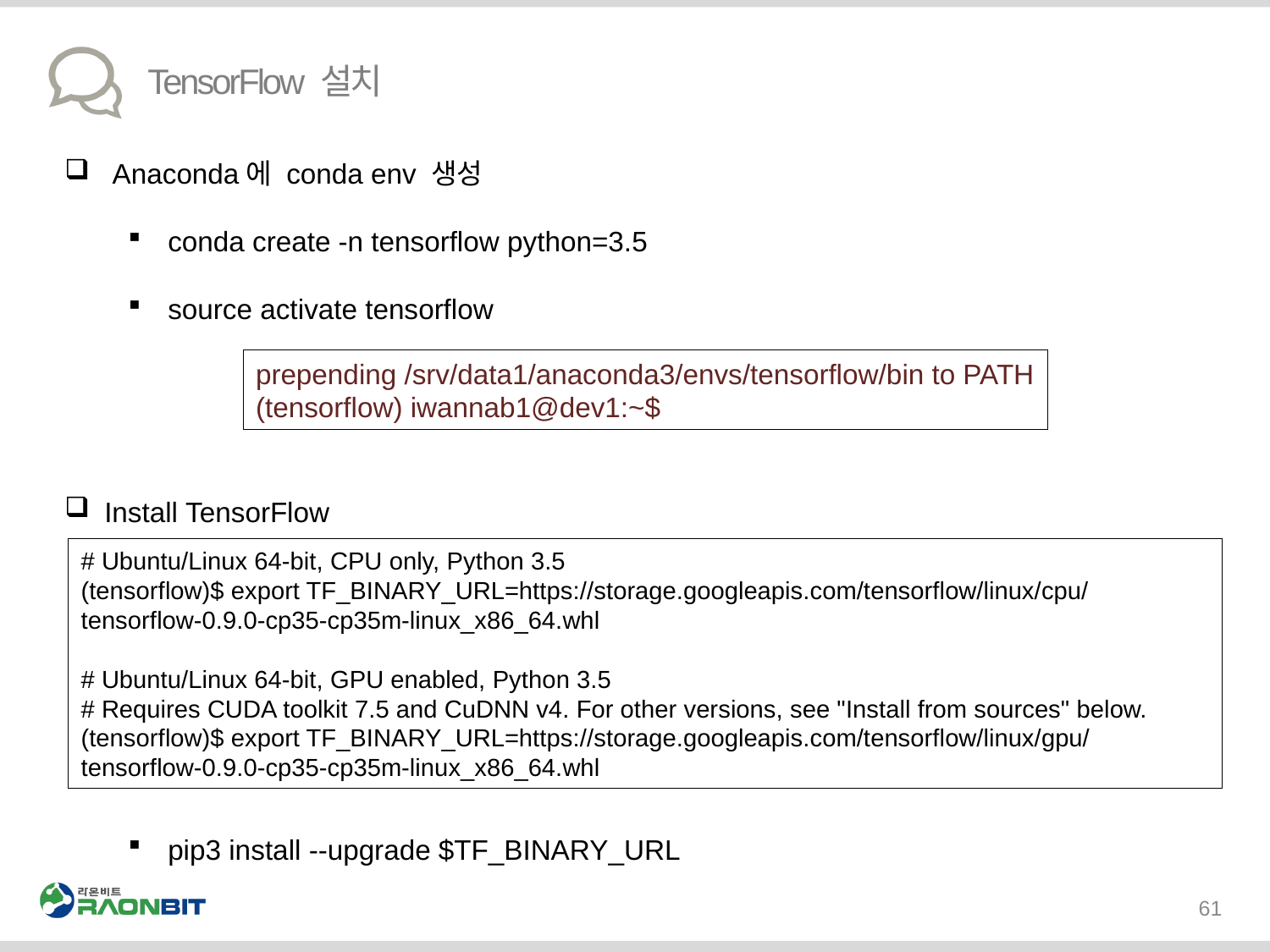

# TensorFlow 설치
 Anaconda에 conda env 생성
conda create -n tensorflow python=3.5
source activate tensorflow

Install TensorFlow

pip3 install --upgrade $TF_BINARY_URL
prepending /srv/data1/anaconda3/envs/tensorflow/bin to PATH
(tensorflow) iwannab1@dev1:~$
# Ubuntu/Linux 64-bit, CPU only, Python 3.5
(tensorflow)$ export TF_BINARY_URL=https://storage.googleapis.com/tensorflow/linux/cpu/tensorflow-0.9.0-cp35-cp35m-linux_x86_64.whl

# Ubuntu/Linux 64-bit, GPU enabled, Python 3.5
# Requires CUDA toolkit 7.5 and CuDNN v4. For other versions, see "Install from sources" below.
(tensorflow)$ export TF_BINARY_URL=https://storage.googleapis.com/tensorflow/linux/gpu/tensorflow-0.9.0-cp35-cp35m-linux_x86_64.whl
61